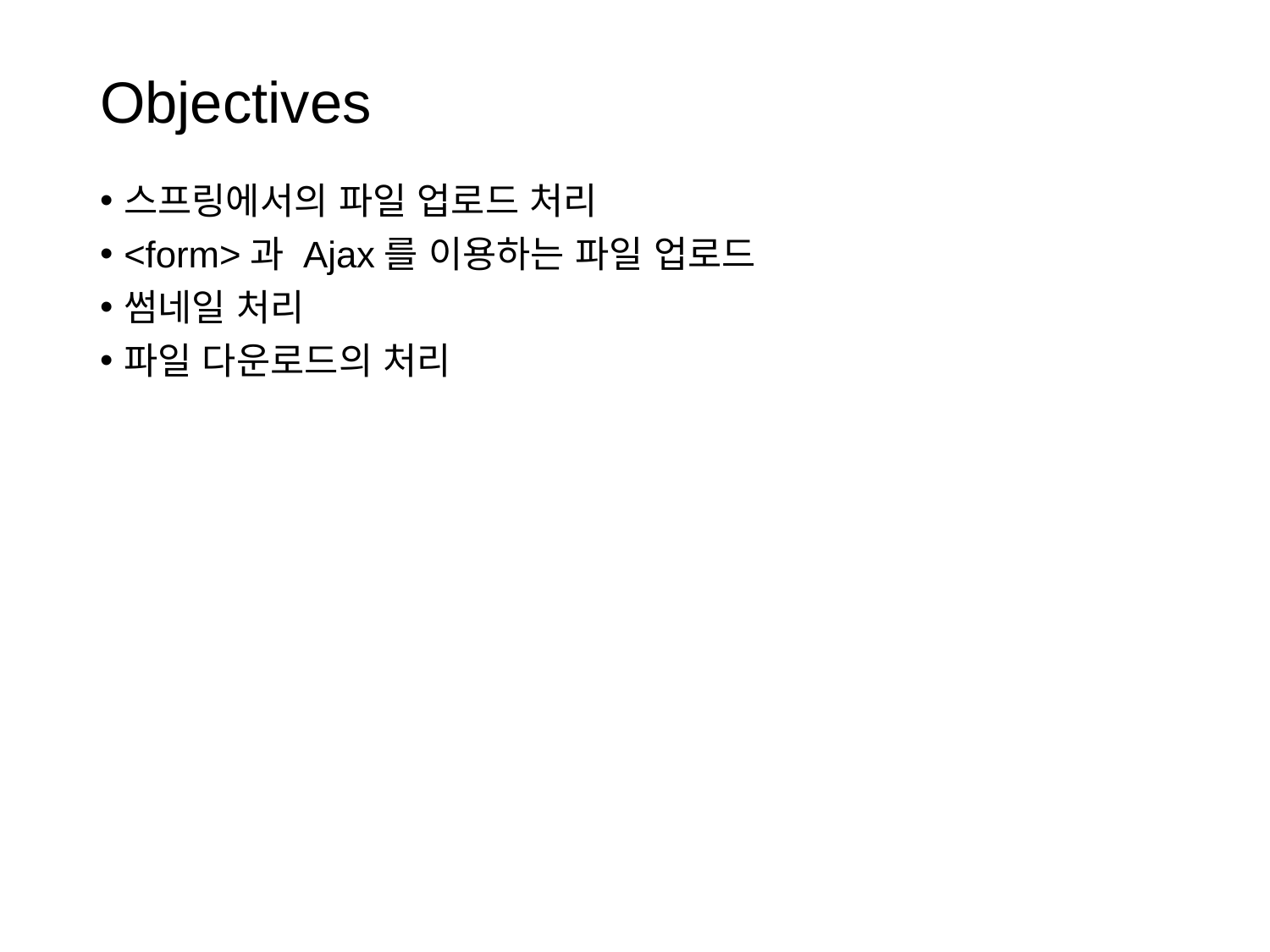

# Objectives
스프링에서의 파일 업로드 처리
<form>과 Ajax를 이용하는 파일 업로드
썸네일 처리
파일 다운로드의 처리